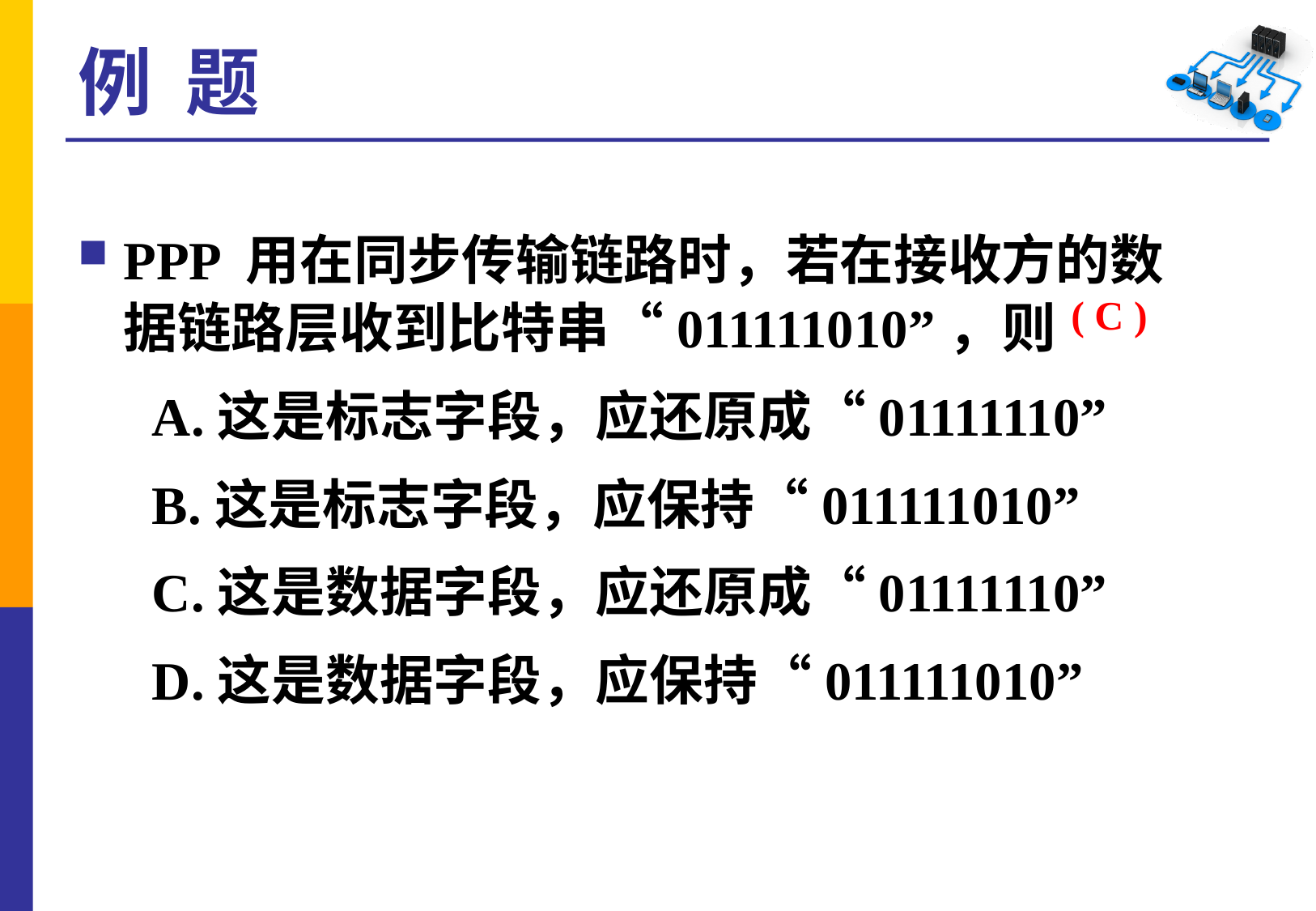

# 例  题
PPP 用在同步传输链路时，若在接收方的数据链路层收到比特串“011111010”，则
A.这是标志字段，应还原成“01111110”
B.这是标志字段，应保持“011111010”
C.这是数据字段，应还原成“01111110”
D.这是数据字段，应保持“011111010”

( C )